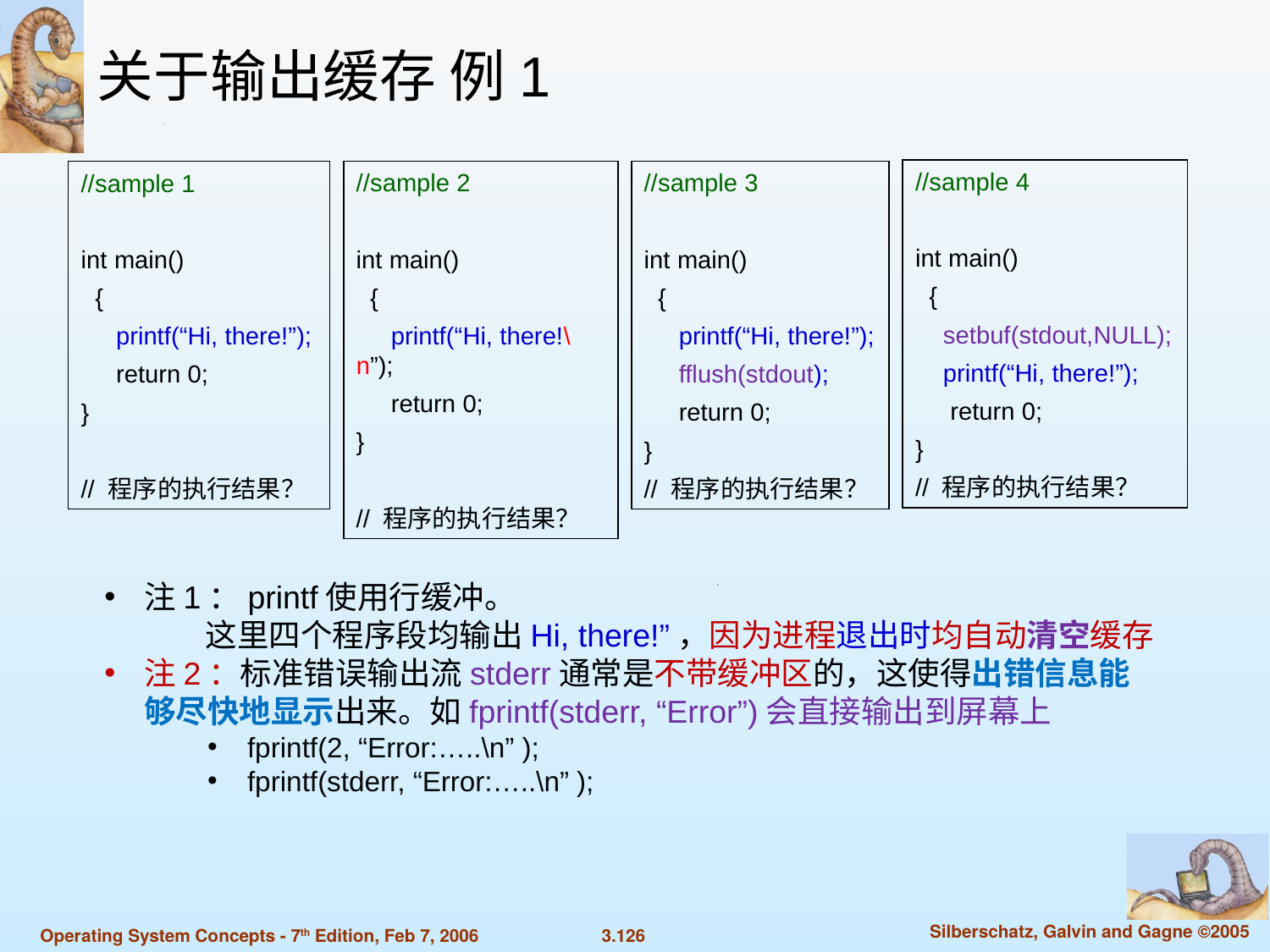

关于输出缓存 例1
//sample 4

int main()
  {
    setbuf(stdout,NULL);
    printf(“Hi, there!”);
     return 0;
}
// 程序的执行结果？
//sample 1

int main()
  {
     printf(“Hi, there!”);
     return 0;
}

// 程序的执行结果？
//sample 2

int main()
  {
     printf(“Hi, there!\n”);
     return 0;
}

// 程序的执行结果？
//sample 3

int main()
  {
     printf(“Hi, there!”);
     fflush(stdout);
     return 0;
}
// 程序的执行结果？
注1：printf使用行缓冲。
             这里四个程序段均输出Hi, there!”，因为进程退出时均自动清空缓存
注2：标准错误输出流stderr通常是不带缓冲区的，这使得出错信息能够尽快地显示出来。如fprintf(stderr, “Error”)会直接输出到屏幕上
fprintf(2, “Error:…..\n” );
fprintf(stderr, “Error:…..\n” );